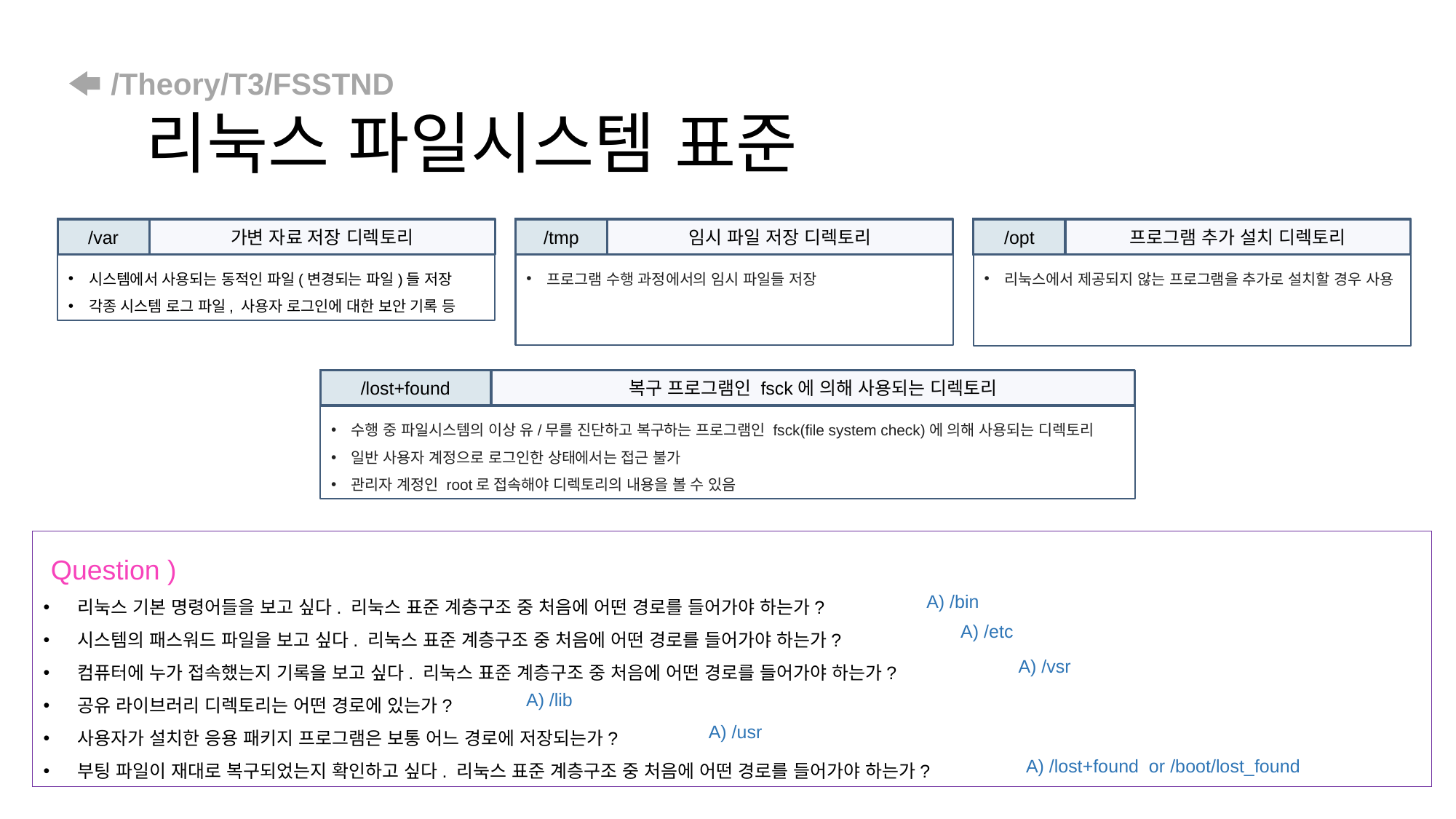

# /Theory/T3/FSSTND 리눅스 파일시스템 표준

/var
가변 자료 저장 디렉토리
시스템에서 사용되는 동적인 파일(변경되는 파일)들 저장
각종 시스템 로그 파일, 사용자 로그인에 대한 보안 기록 등
/tmp
임시 파일 저장 디렉토리
프로그램 수행 과정에서의 임시 파일들 저장
/opt
프로그램 추가 설치 디렉토리
리눅스에서 제공되지 않는 프로그램을 추가로 설치할 경우 사용
/lost+found
복구 프로그램인 fsck에 의해 사용되는 디렉토리
수행 중 파일시스템의 이상 유/무를 진단하고 복구하는 프로그램인 fsck(file system check)에 의해 사용되는 디렉토리
일반 사용자 계정으로 로그인한 상태에서는 접근 불가
관리자 계정인 root로 접속해야 디렉토리의 내용을 볼 수 있음
 Question )
리눅스 기본 명령어들을 보고 싶다. 리눅스 표준 계층구조 중 처음에 어떤 경로를 들어가야 하는가?
시스템의 패스워드 파일을 보고 싶다. 리눅스 표준 계층구조 중 처음에 어떤 경로를 들어가야 하는가?
컴퓨터에 누가 접속했는지 기록을 보고 싶다. 리눅스 표준 계층구조 중 처음에 어떤 경로를 들어가야 하는가?
공유 라이브러리 디렉토리는 어떤 경로에 있는가?
사용자가 설치한 응용 패키지 프로그램은 보통 어느 경로에 저장되는가?
부팅 파일이 재대로 복구되었는지 확인하고 싶다. 리눅스 표준 계층구조 중 처음에 어떤 경로를 들어가야 하는가?
A) /bin
A) /etc
A) /vsr
A) /lib
A) /usr
A) /lost+found  or /boot/lost_found